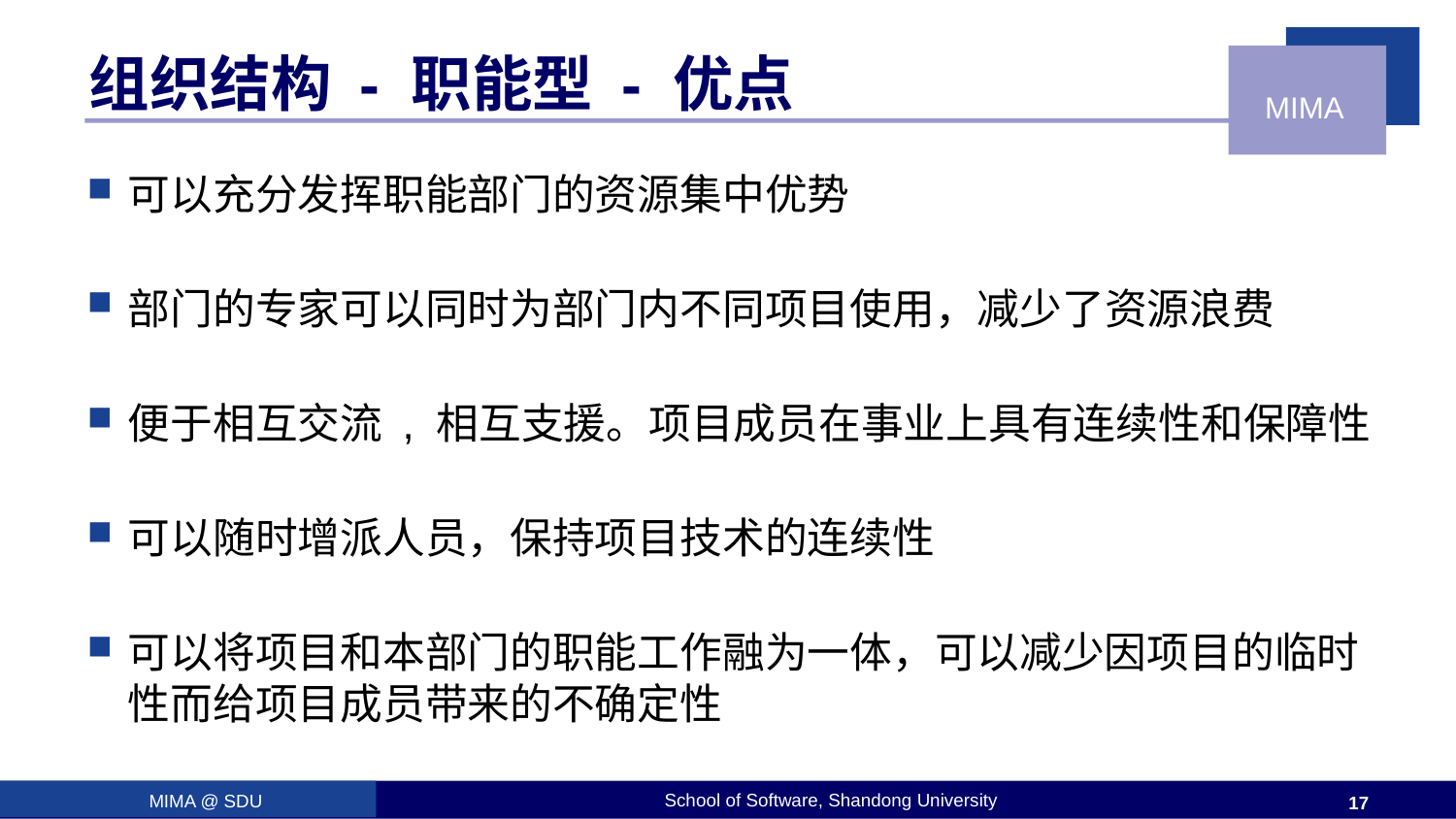

# 组织结构 - 职能型 - 优点
可以充分发挥职能部门的资源集中优势

部门的专家可以同时为部门内不同项目使用，减少了资源浪费

便于相互交流 , 相互支援。项目成员在事业上具有连续性和保障性

可以随时增派人员，保持项目技术的连续性

可以将项目和本部门的职能工作融为一体，可以减少因项目的临时 性而给项目成员带来的不确定性